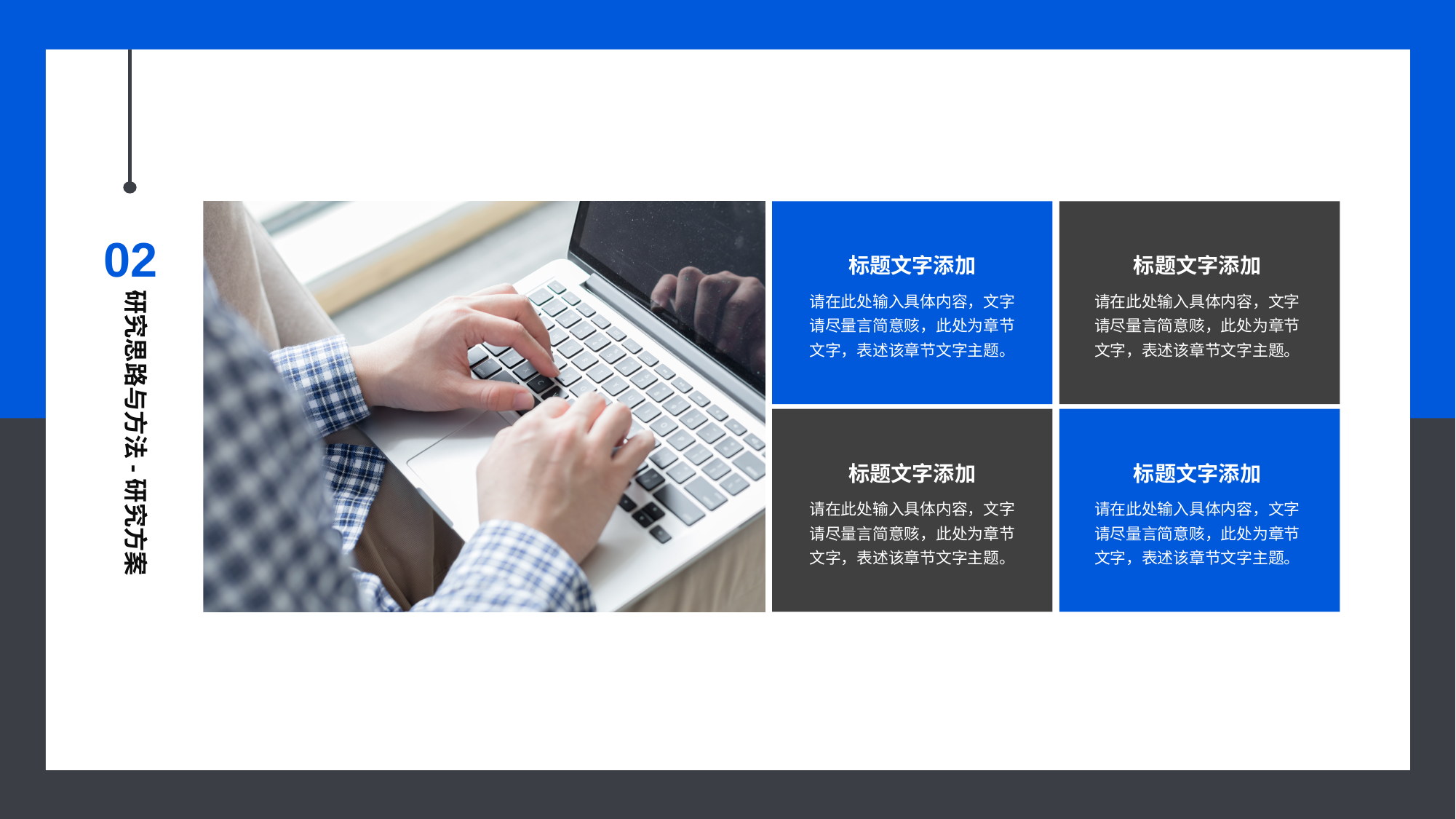

02

标题文字添加
请在此处输入具体内容，文字请尽量言简意赅，此处为章节文字，表述该章节文字主题。

标题文字添加
请在此处输入具体内容，文字请尽量言简意赅，此处为章节文字，表述该章节文字主题。
研究思路与方法-研究方案

标题文字添加
请在此处输入具体内容，文字请尽量言简意赅，此处为章节文字，表述该章节文字主题。

标题文字添加
请在此处输入具体内容，文字请尽量言简意赅，此处为章节文字，表述该章节文字主题。